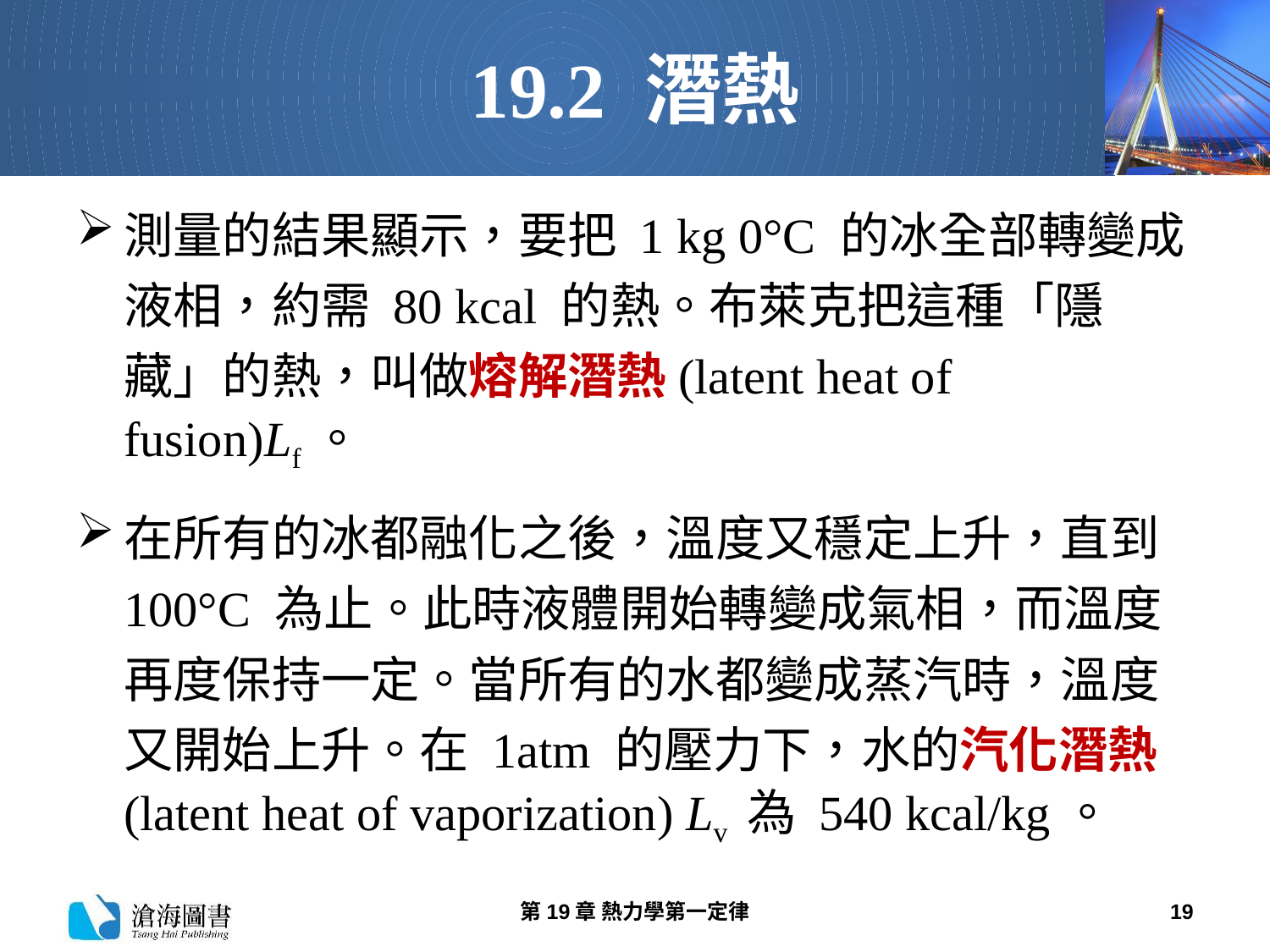

# 19.2 潛熱
測量的結果顯示，要把 1 kg 0°C 的冰全部轉變成液相，約需 80 kcal 的熱。布萊克把這種「隱藏」的熱，叫做熔解潛熱(latent heat of fusion)Lf。
在所有的冰都融化之後，溫度又穩定上升，直到 100°C 為止。此時液體開始轉變成氣相，而溫度再度保持一定。當所有的水都變成蒸汽時，溫度又開始上升。在 1atm 的壓力下，水的汽化潛熱(latent heat of vaporization) Lv 為 540 kcal/kg。
第19章 熱力學第一定律
19